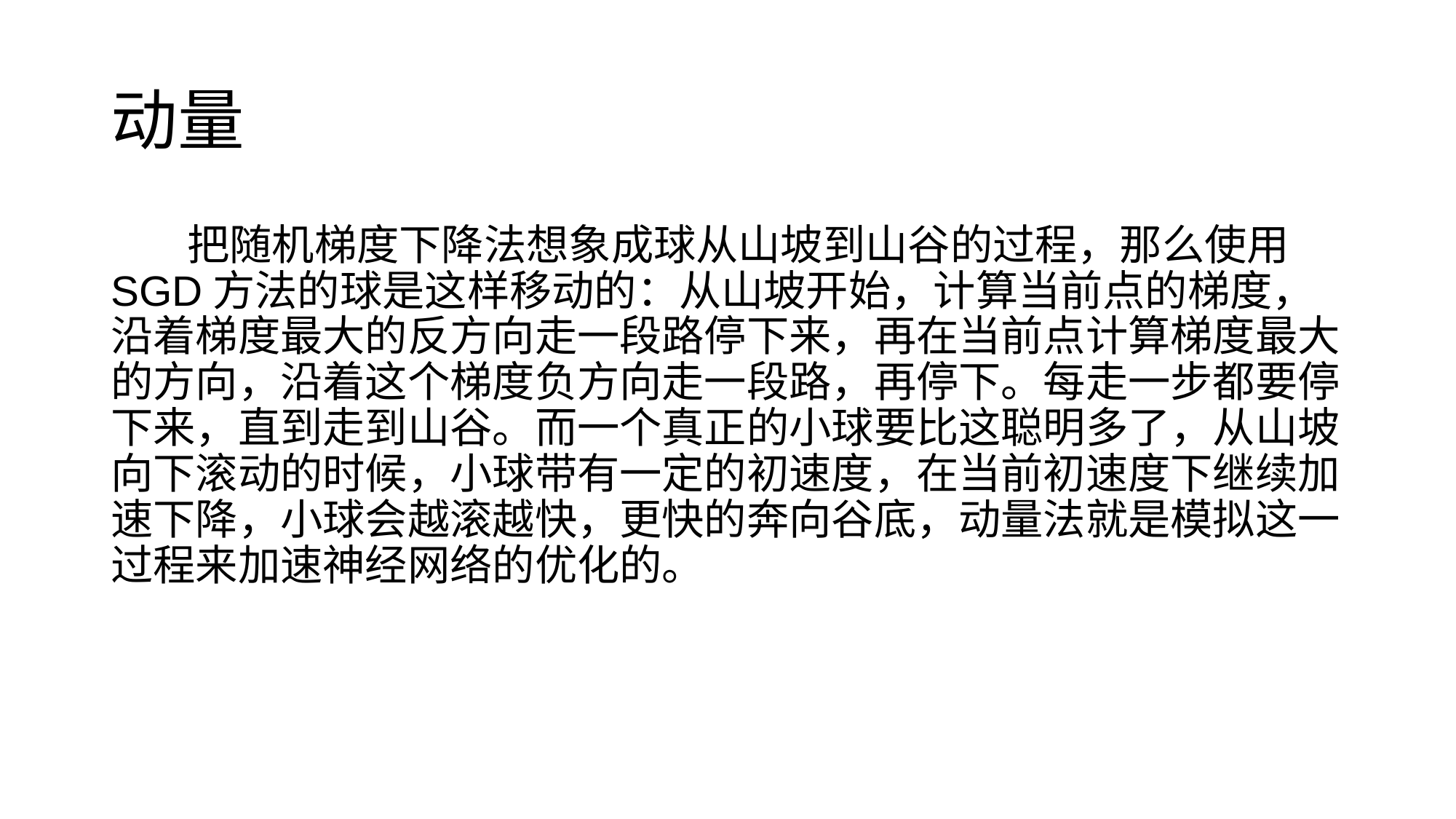

# 动量
       把随机梯度下降法想象成球从山坡到山谷的过程，那么使用SGD方法的球是这样移动的：从山坡开始，计算当前点的梯度，沿着梯度最大的反方向走一段路停下来，再在当前点计算梯度最大的方向，沿着这个梯度负方向走一段路，再停下。每走一步都要停下来，直到走到山谷。而一个真正的小球要比这聪明多了，从山坡向下滚动的时候，小球带有一定的初速度，在当前初速度下继续加速下降，小球会越滚越快，更快的奔向谷底，动量法就是模拟这一过程来加速神经网络的优化的。